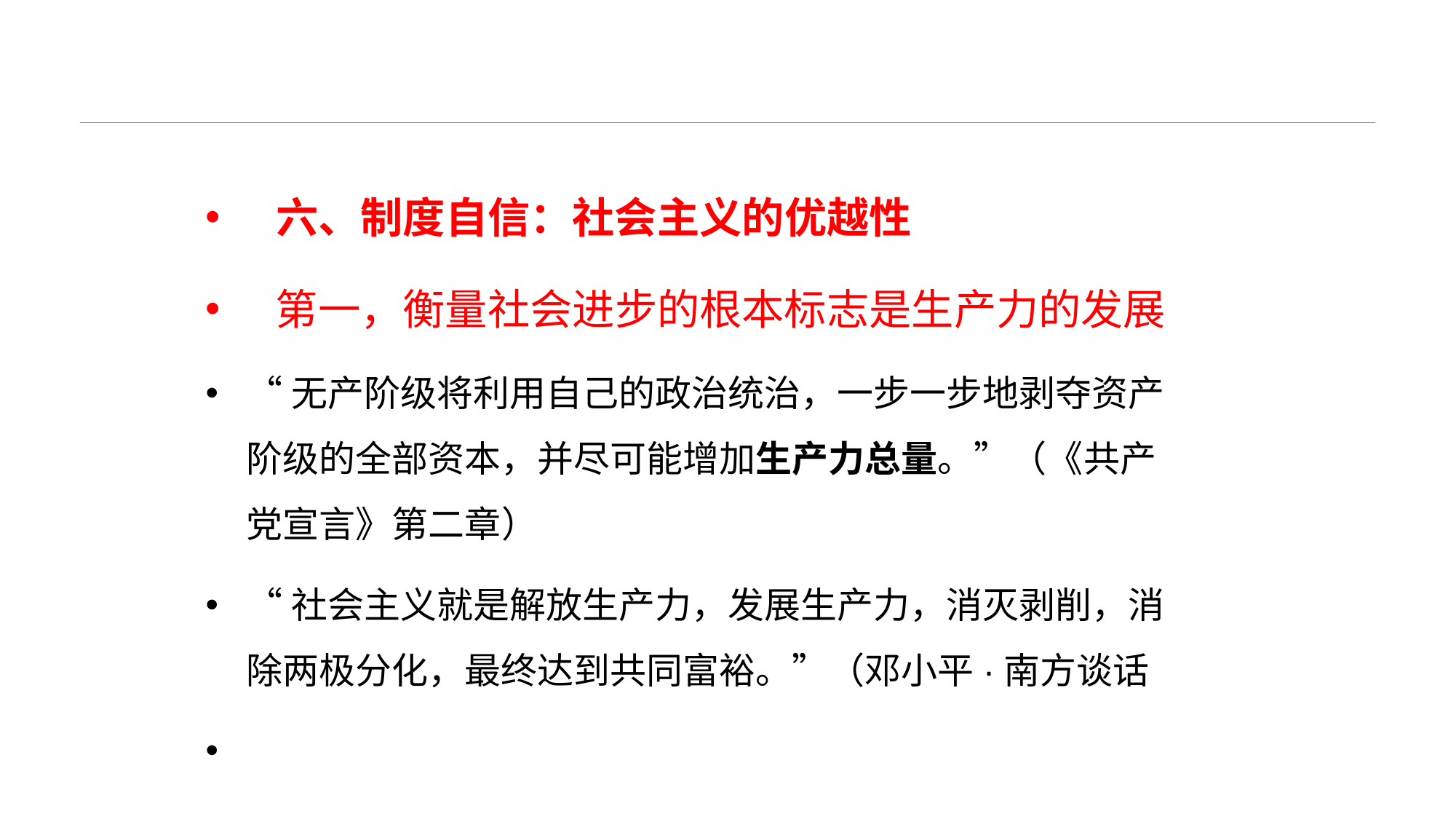

六、制度自信：社会主义的优越性
  第一，衡量社会进步的根本标志是生产力的发展
“无产阶级将利用自己的政治统治，一步一步地剥夺资产阶级的全部资本，并尽可能增加生产力总量。”（《共产党宣言》第二章）
“社会主义就是解放生产力，发展生产力，消灭剥削，消除两极分化，最终达到共同富裕。”（邓小平·南方谈话